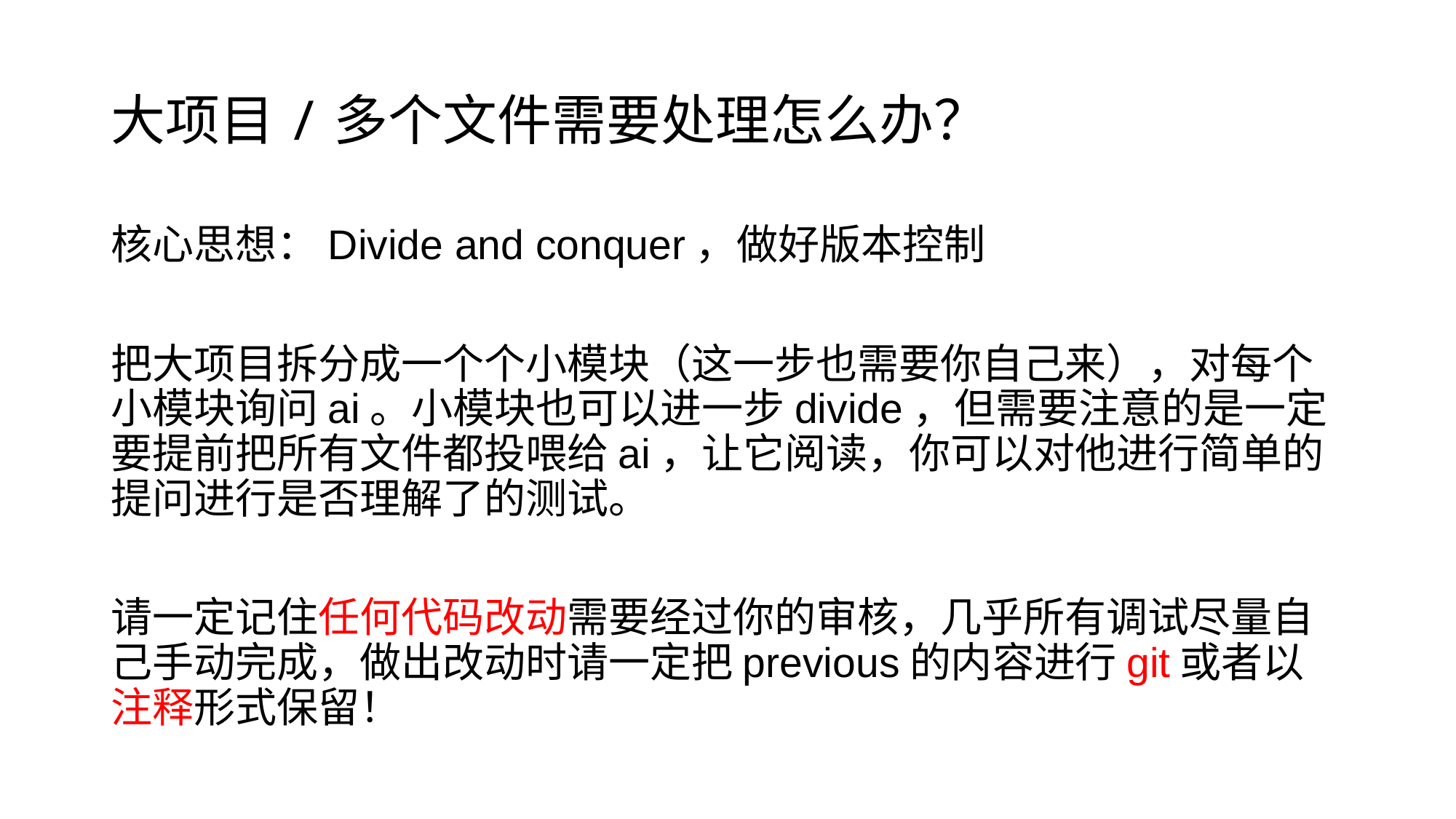

# 大项目/多个文件需要处理怎么办？
核心思想：Divide and conquer，做好版本控制

把大项目拆分成一个个小模块（这一步也需要你自己来），对每个小模块询问ai。小模块也可以进一步divide，但需要注意的是一定要提前把所有文件都投喂给ai，让它阅读，你可以对他进行简单的提问进行是否理解了的测试。

请一定记住任何代码改动需要经过你的审核，几乎所有调试尽量自己手动完成，做出改动时请一定把previous的内容进行git或者以注释形式保留！